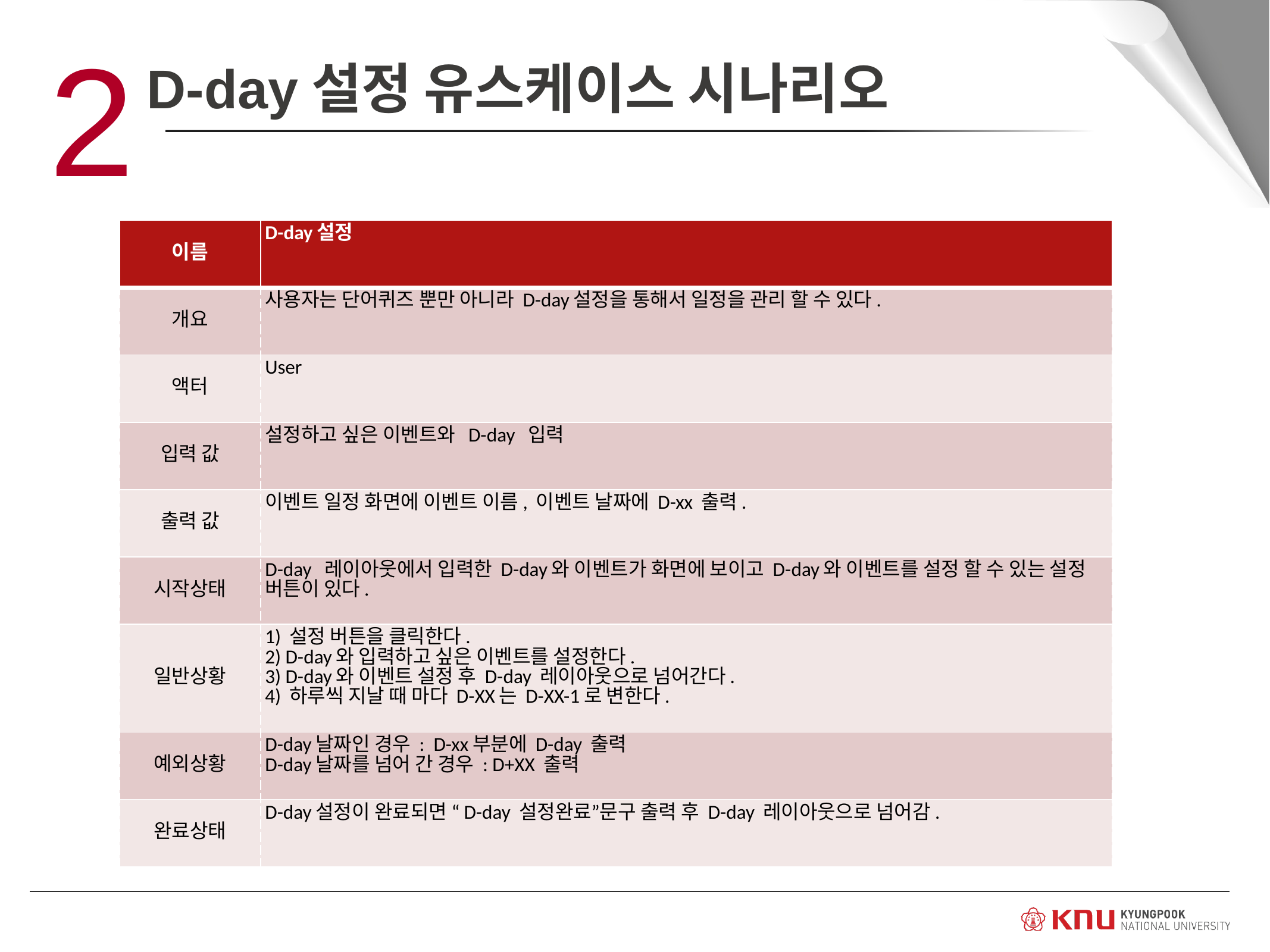

2
D-day설정 유스케이스 시나리오
| 이름 | D-day설정 |
| --- | --- |
| 개요 | 사용자는 단어퀴즈 뿐만 아니라 D-day설정을 통해서 일정을 관리 할 수 있다. |
| 액터 | User |
| 입력 값 | 설정하고 싶은 이벤트와 D-day 입력 |
| 출력 값 | 이벤트 일정 화면에 이벤트 이름, 이벤트 날짜에 D-xx 출력. |
| 시작상태 | D-day 레이아웃에서 입력한 D-day와 이벤트가 화면에 보이고 D-day와 이벤트를 설정 할 수 있는 설정 버튼이 있다. |
| 일반상황 | 설정 버튼을 클릭한다. 2) D-day와 입력하고 싶은 이벤트를 설정한다. 3) D-day와 이벤트 설정 후 D-day 레이아웃으로 넘어간다. 4) 하루씩 지날 때 마다 D-XX는 D-XX-1로 변한다. |
| 예외상황 | D-day날짜인 경우 : D-xx부분에 D-day 출력 D-day날짜를 넘어 간 경우 : D+XX 출력 |
| 완료상태 | D-day설정이 완료되면 “D-day 설정완료”문구 출력 후 D-day 레이아웃으로 넘어감. |
7